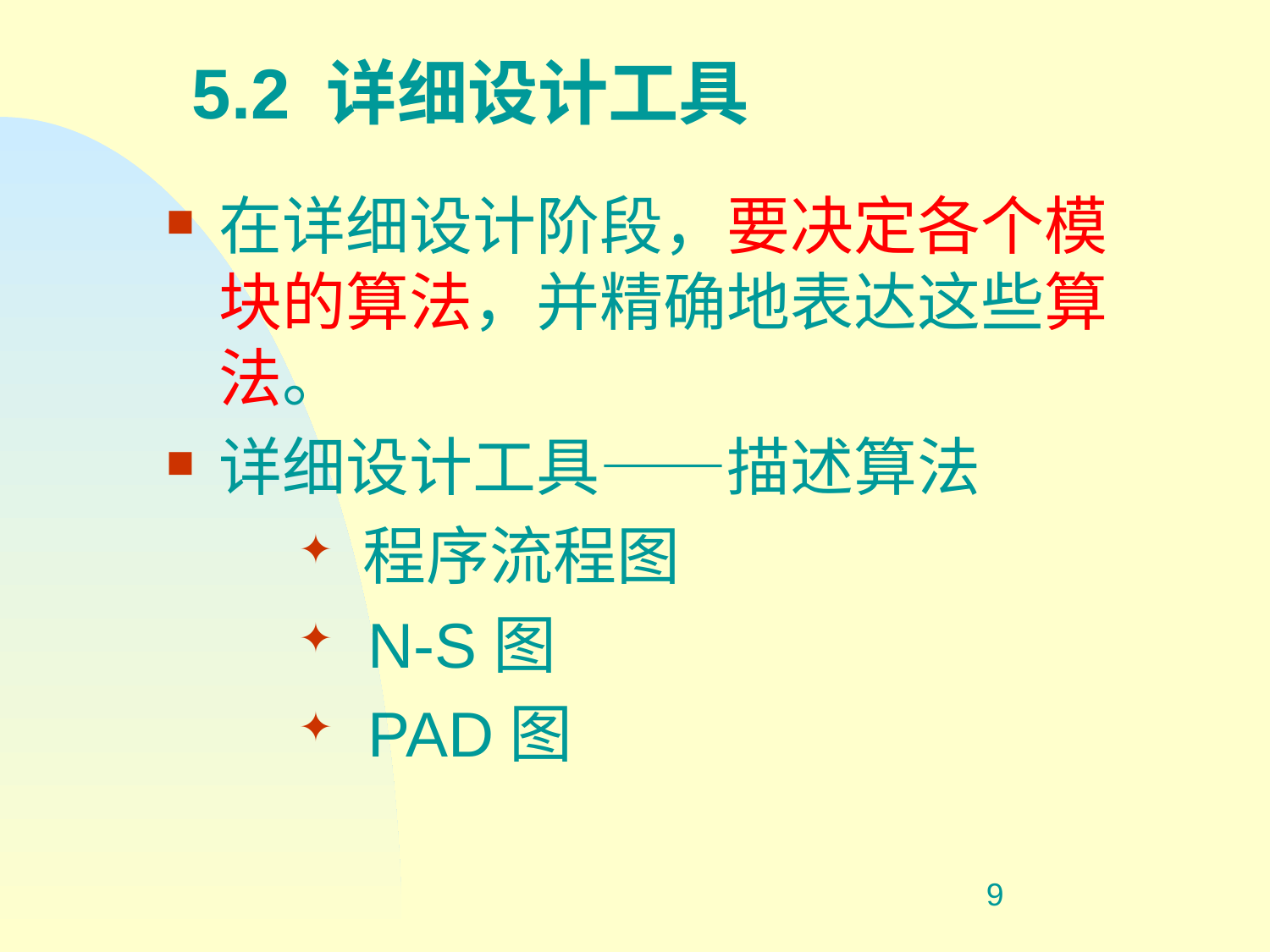

5.2 详细设计工具
在详细设计阶段，要决定各个模块的算法，并精确地表达这些算法。
详细设计工具——描述算法
 程序流程图
  N-S图
  PAD图

# 9
9